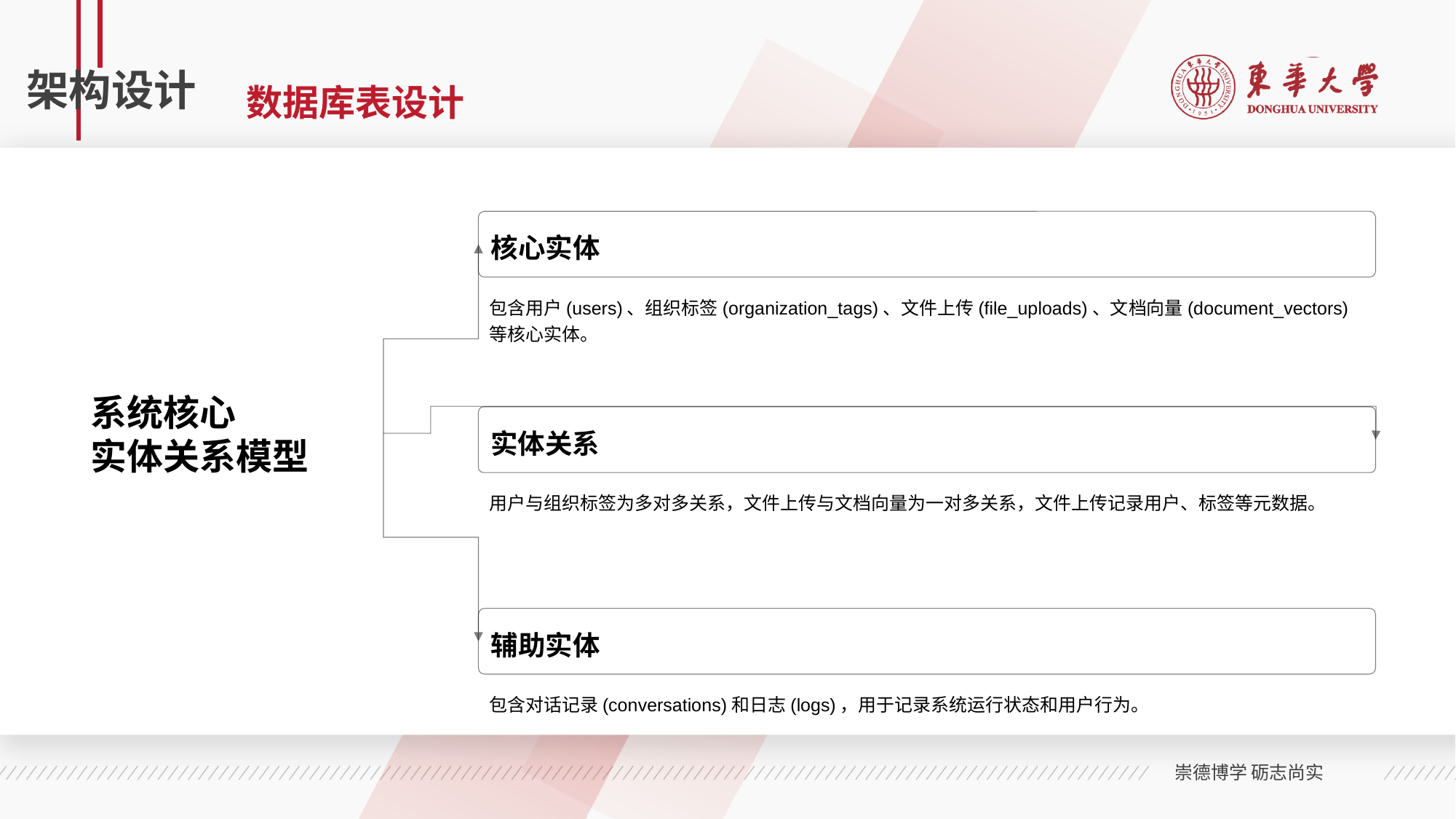

# 架构设计
数据库表设计

系统核心
实体关系模型
核心实体
包含用户(users)、组织标签(organization_tags)、文件上传(file_uploads)、文档向量(document_vectors)等核心实体。
实体关系
用户与组织标签为多对多关系，文件上传与文档向量为一对多关系，文件上传记录用户、标签等元数据。
辅助实体
包含对话记录(conversations)和日志(logs)，用于记录系统运行状态和用户行为。